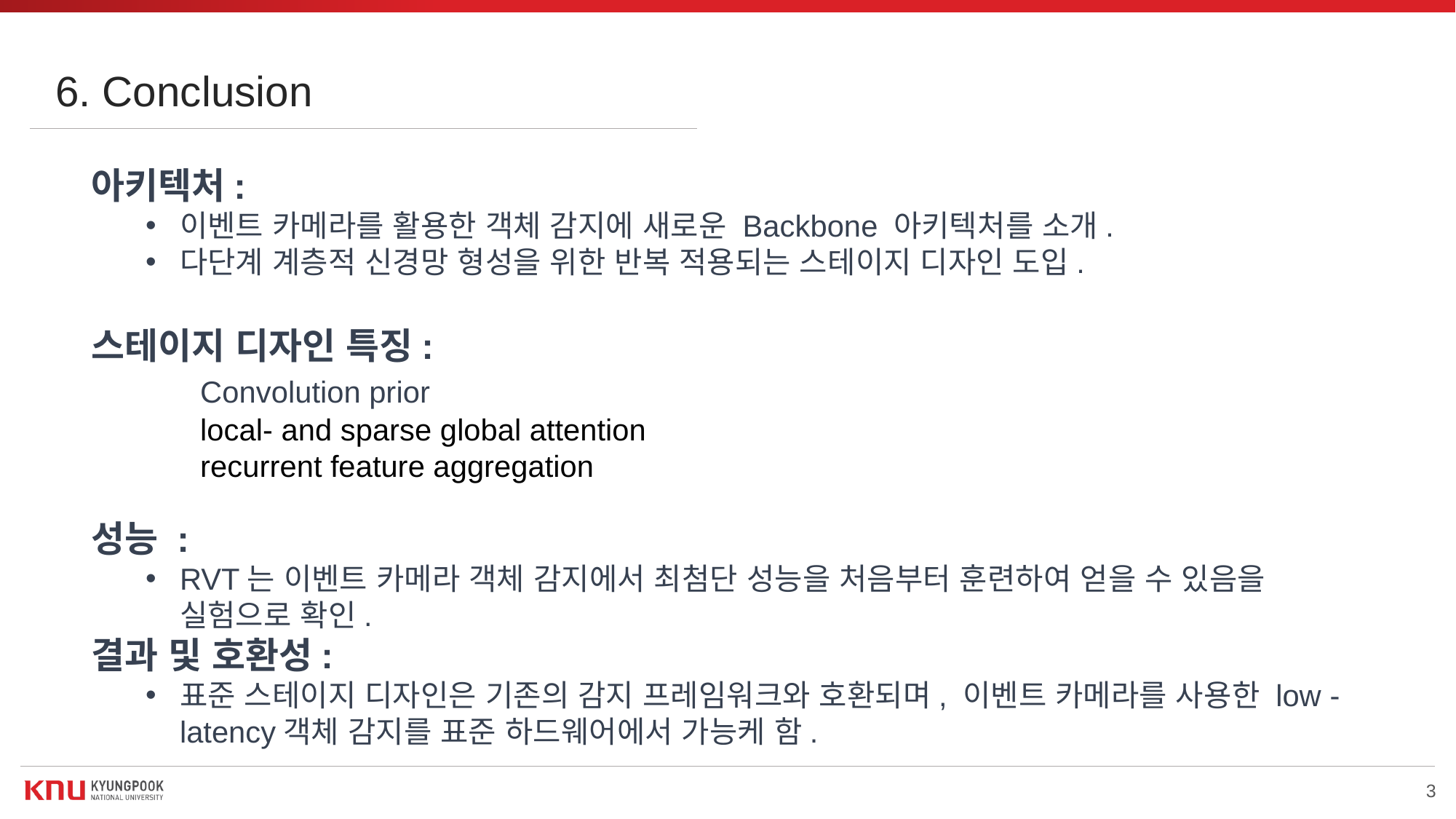

6. Conclusion
아키텍처:
이벤트 카메라를 활용한 객체 감지에 새로운 Backbone 아키텍처를 소개.
다단계 계층적 신경망 형성을 위한 반복 적용되는 스테이지 디자인 도입.

스테이지 디자인 특징:
	Convolution prior
	local- and sparse global attention
	recurrent feature aggregation

성능 :
RVT는 이벤트 카메라 객체 감지에서 최첨단 성능을 처음부터 훈련하여 얻을 수 있음을 실험으로 확인.
결과 및 호환성:
표준 스테이지 디자인은 기존의 감지 프레임워크와 호환되며, 이벤트 카메라를 사용한 low -latency객체 감지를 표준 하드웨어에서 가능케 함.
3